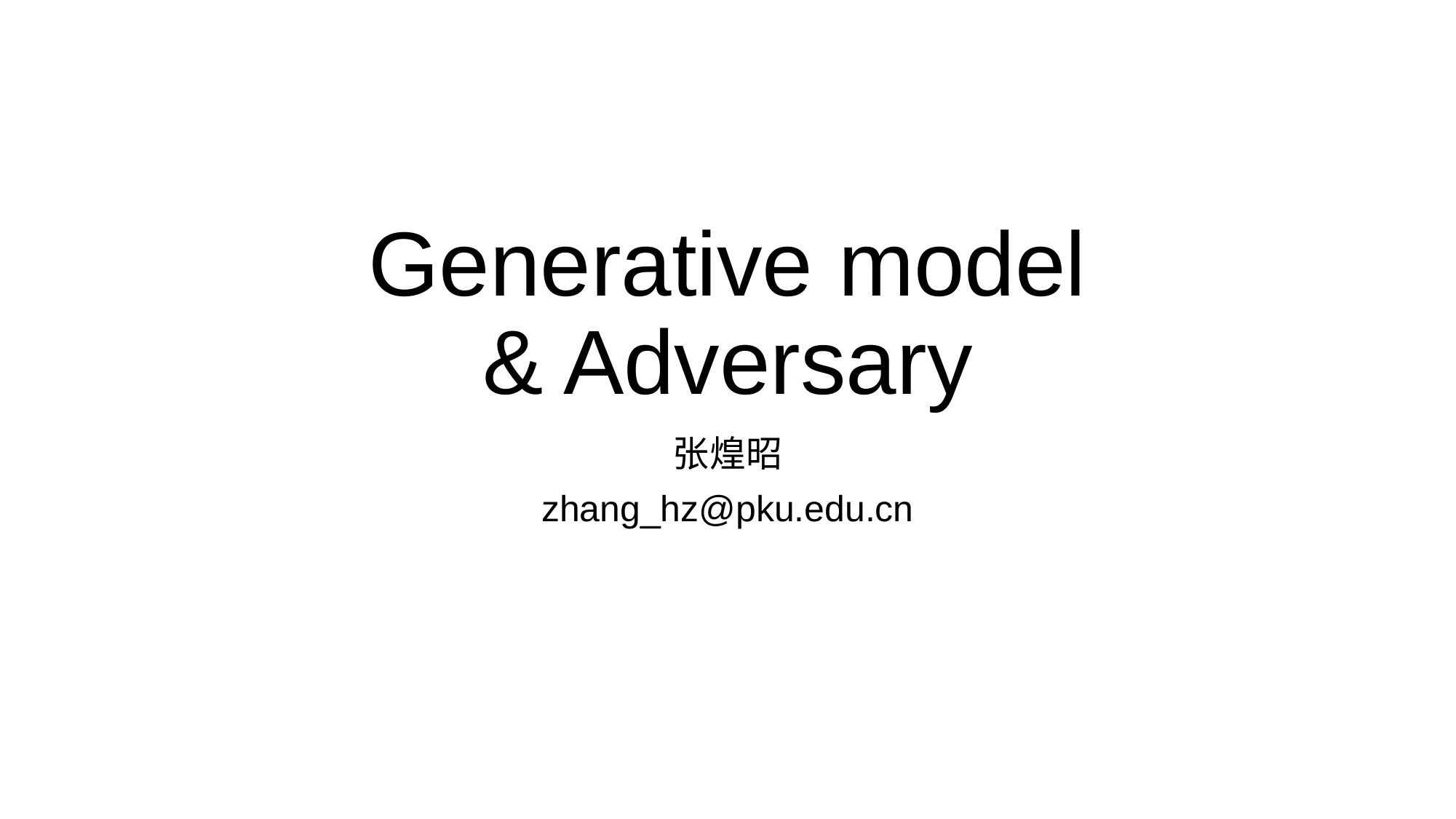

# Generative model & Adversary
张煌昭
zhang_hz@pku.edu.cn